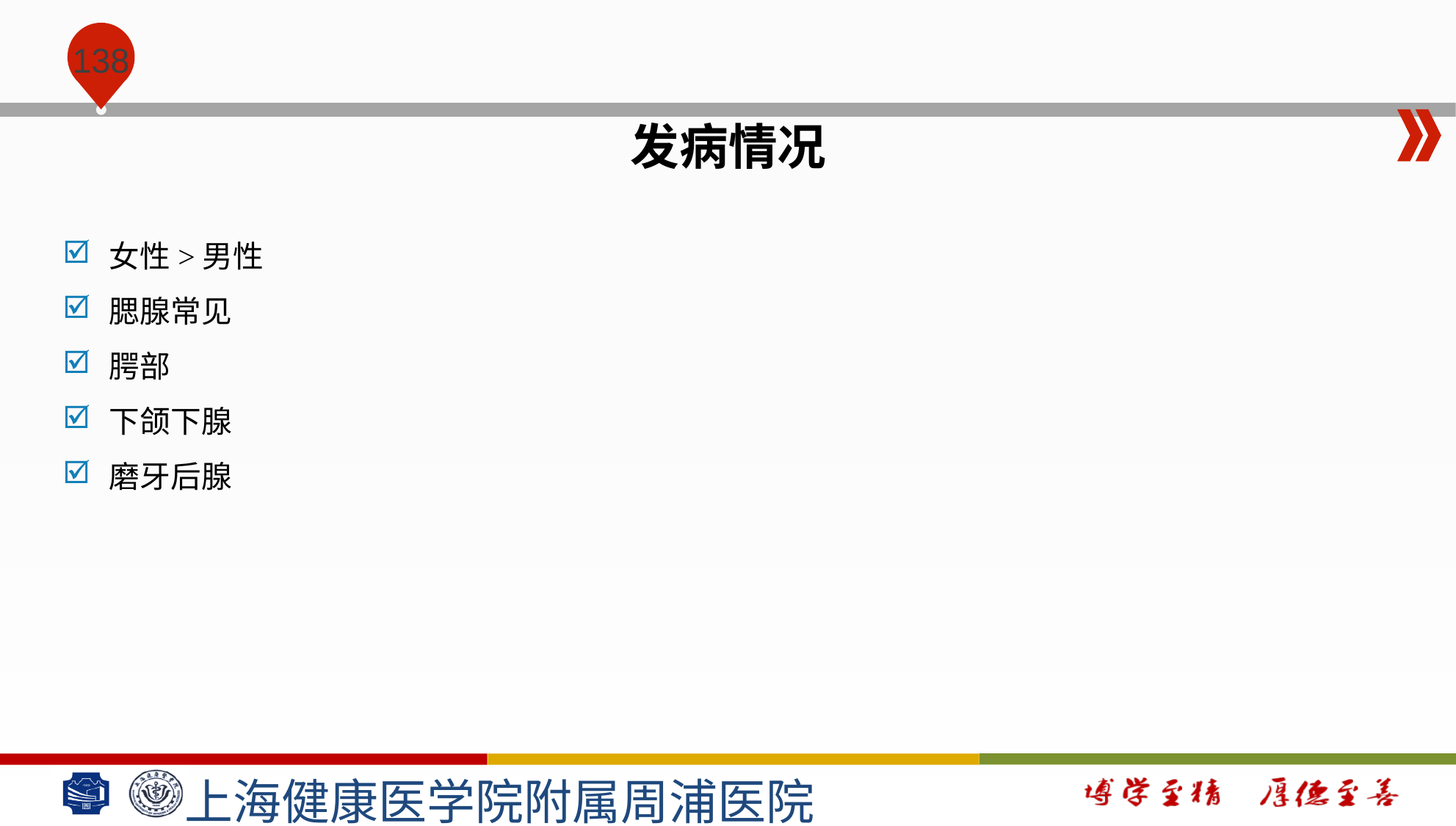

#

发病情况
女性>男性
腮腺常见
腭部
下颌下腺
磨牙后腺